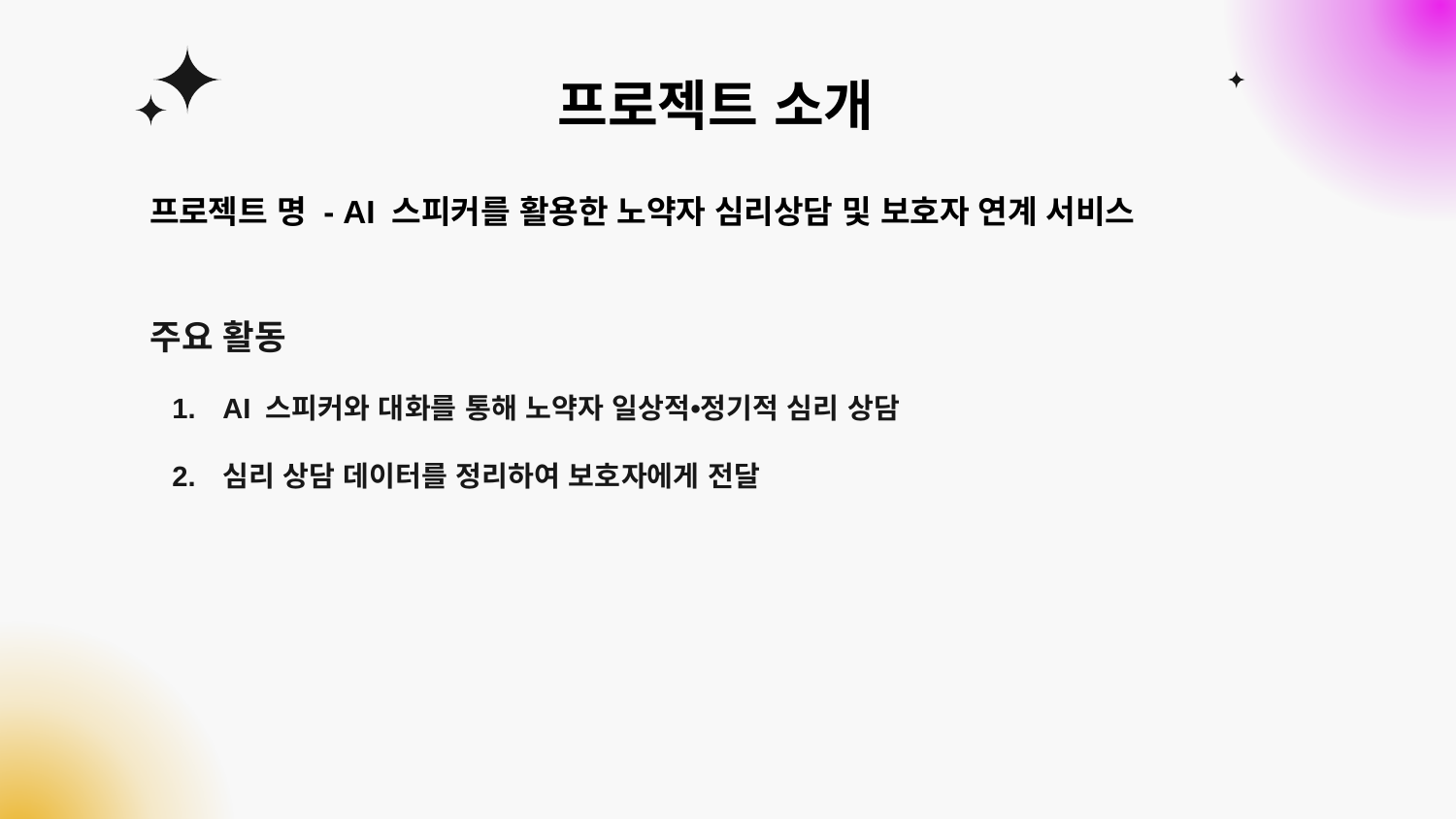

# 프로젝트 소개

프로젝트 명 - AI 스피커를 활용한 노약자 심리상담 및 보호자 연계 서비스
주요 활동
AI 스피커와 대화를 통해 노약자 일상적•정기적 심리 상담
심리 상담 데이터를 정리하여 보호자에게 전달